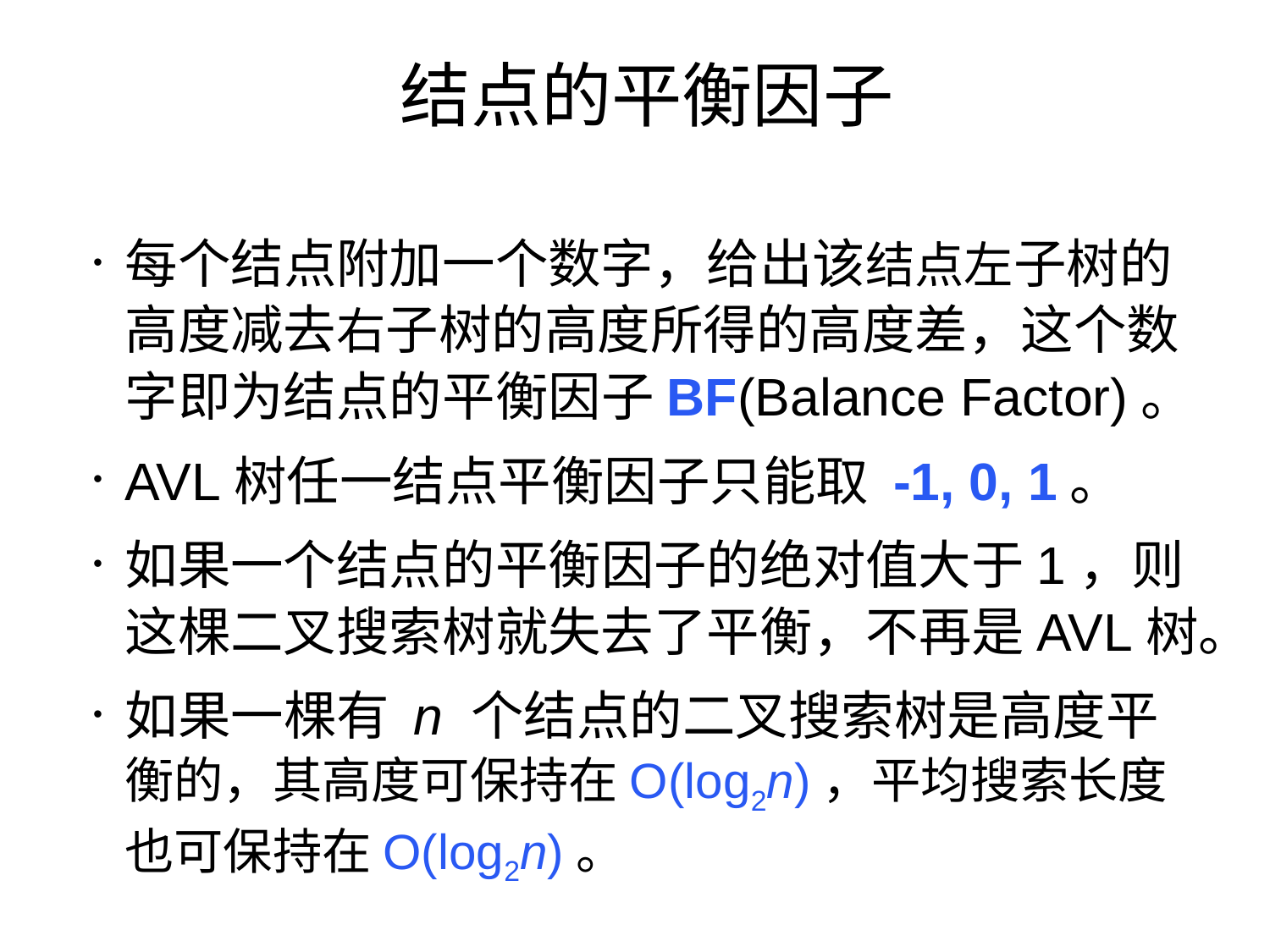

结点的平衡因子
每个结点附加一个数字，给出该结点左子树的高度减去右子树的高度所得的高度差，这个数字即为结点的平衡因子BF(Balance Factor)。
AVL树任一结点平衡因子只能取 -1, 0, 1。
如果一个结点的平衡因子的绝对值大于1，则这棵二叉搜索树就失去了平衡，不再是AVL树。
如果一棵有 n 个结点的二叉搜索树是高度平衡的，其高度可保持在O(log2n)，平均搜索长度也可保持在O(log2n)。